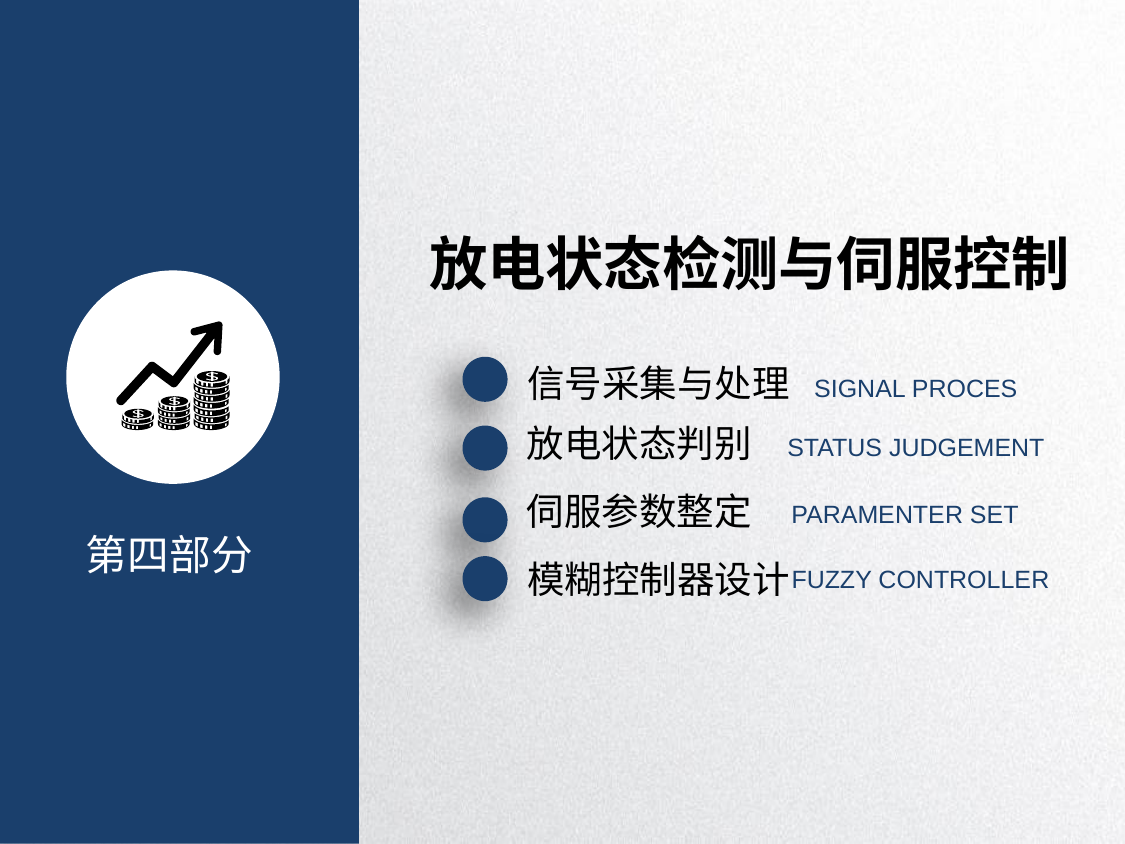

放电状态检测与伺服控制

信号采集与处理

SIGNAL PROCES
放电状态判别
STATUS JUDGEMENT

伺服参数整定
PARAMENTER SET

第四部分
模糊控制器设计

FUZZY CONTROLLER